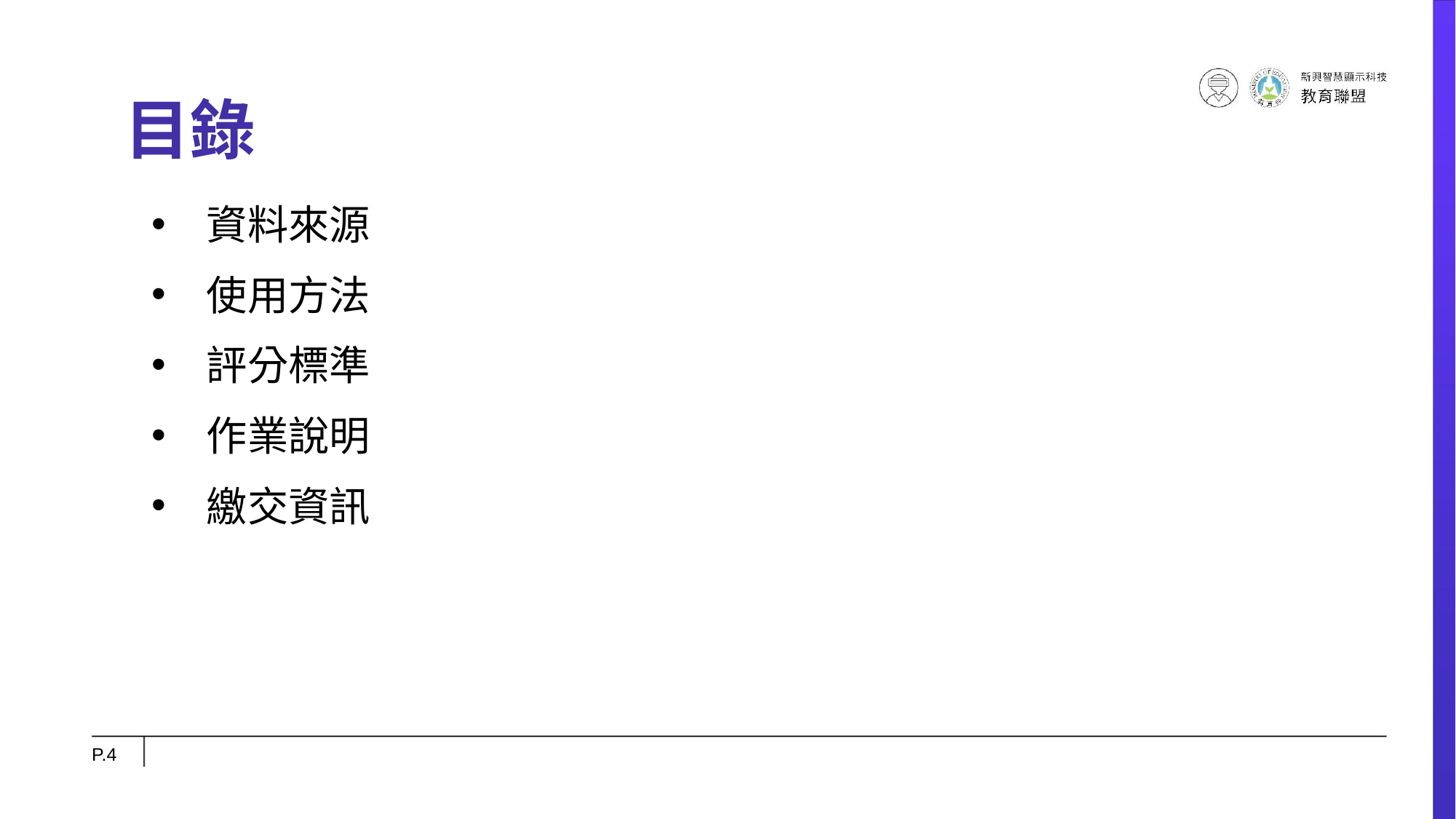

# 目錄
資料來源
使用方法
評分標準
作業說明
繳交資訊
P.4